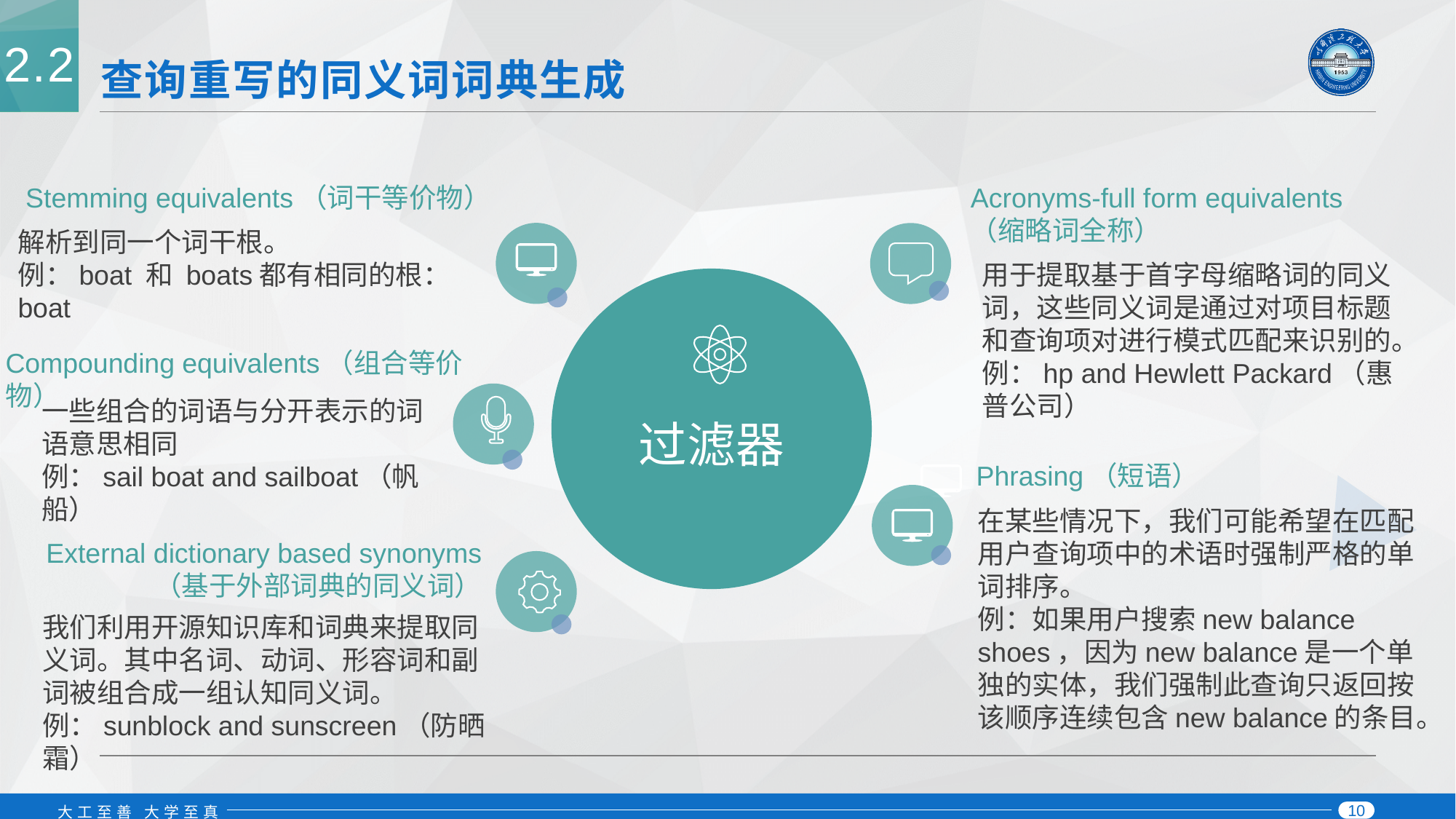

2.2
# 查询重写的同义词词典生成
Stemming equivalents（词干等价物）
Acronyms-full form equivalents
（缩略词全称）
解析到同一个词干根。
例：boat 和 boats都有相同的根：boat

用于提取基于首字母缩略词的同义词，这些同义词是通过对项目标题和查询项对进行模式匹配来识别的。
例：hp and Hewlett Packard（惠普公司）

Compounding equivalents（组合等价物）

一些组合的词语与分开表示的词语意思相同
例：sail boat and sailboat（帆船）

过滤器

Phrasing（短语）

在某些情况下，我们可能希望在匹配用户查询项中的术语时强制严格的单词排序。
例：如果用户搜索new balance shoes，因为new balance是一个单独的实体，我们强制此查询只返回按该顺序连续包含new balance的条目。

External dictionary based synonyms
（基于外部词典的同义词）

我们利用开源知识库和词典来提取同义词。其中名词、动词、形容词和副词被组合成一组认知同义词。
例：sunblock and sunscreen（防晒霜）